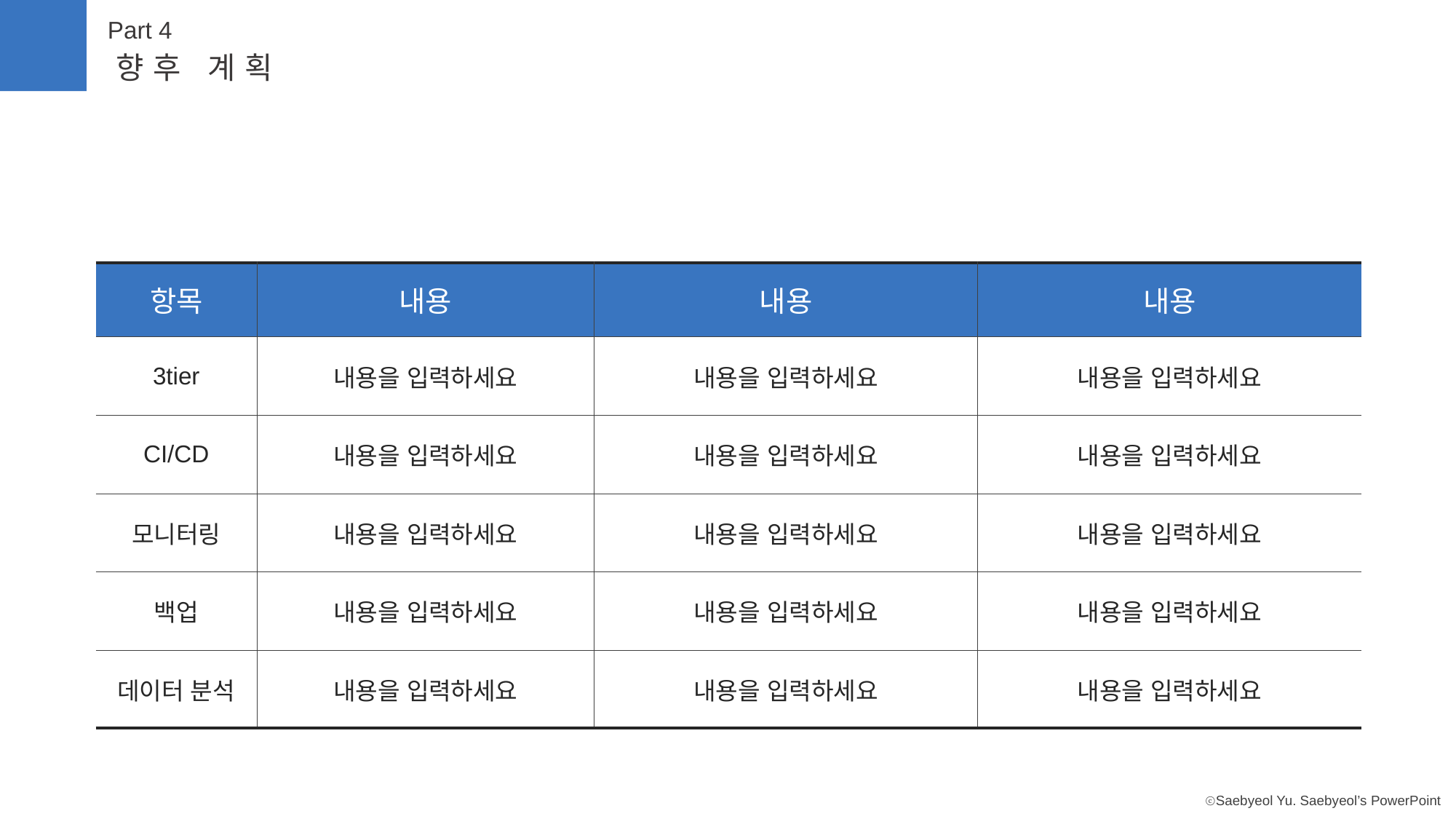

Part 4
향후 계획
| 항목 | 내용 | 내용 | 내용 |
| --- | --- | --- | --- |
| 3tier | 내용을 입력하세요 | 내용을 입력하세요 | 내용을 입력하세요 |
| CI/CD | 내용을 입력하세요 | 내용을 입력하세요 | 내용을 입력하세요 |
| 모니터링 | 내용을 입력하세요 | 내용을 입력하세요 | 내용을 입력하세요 |
| 백업 | 내용을 입력하세요 | 내용을 입력하세요 | 내용을 입력하세요 |
| 데이터 분석 | 내용을 입력하세요 | 내용을 입력하세요 | 내용을 입력하세요 |